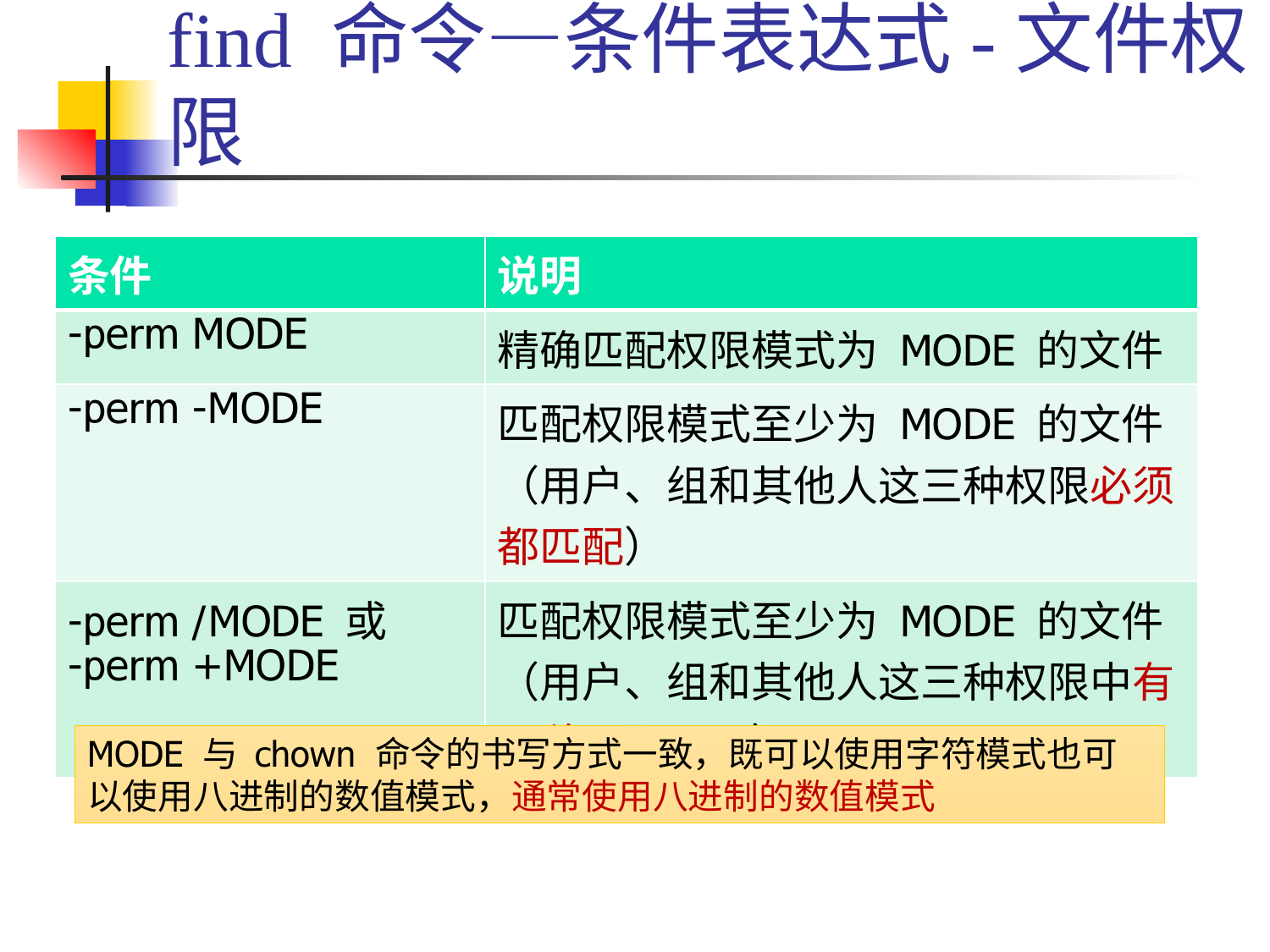

# find 命令—条件表达式-文件权限
| 条件 | 说明 |
| --- | --- |
| -perm MODE | 精确匹配权限模式为 MODE 的文件 |
| -perm -MODE | 匹配权限模式至少为 MODE 的文件 （用户、组和其他人这三种权限必须都匹配） |
| -perm /MODE 或 -perm +MODE | 匹配权限模式至少为 MODE 的文件 （用户、组和其他人这三种权限中有一种匹配即可） |
MODE 与 chown 命令的书写方式一致，既可以使用字符模式也可以使用八进制的数值模式，通常使用八进制的数值模式